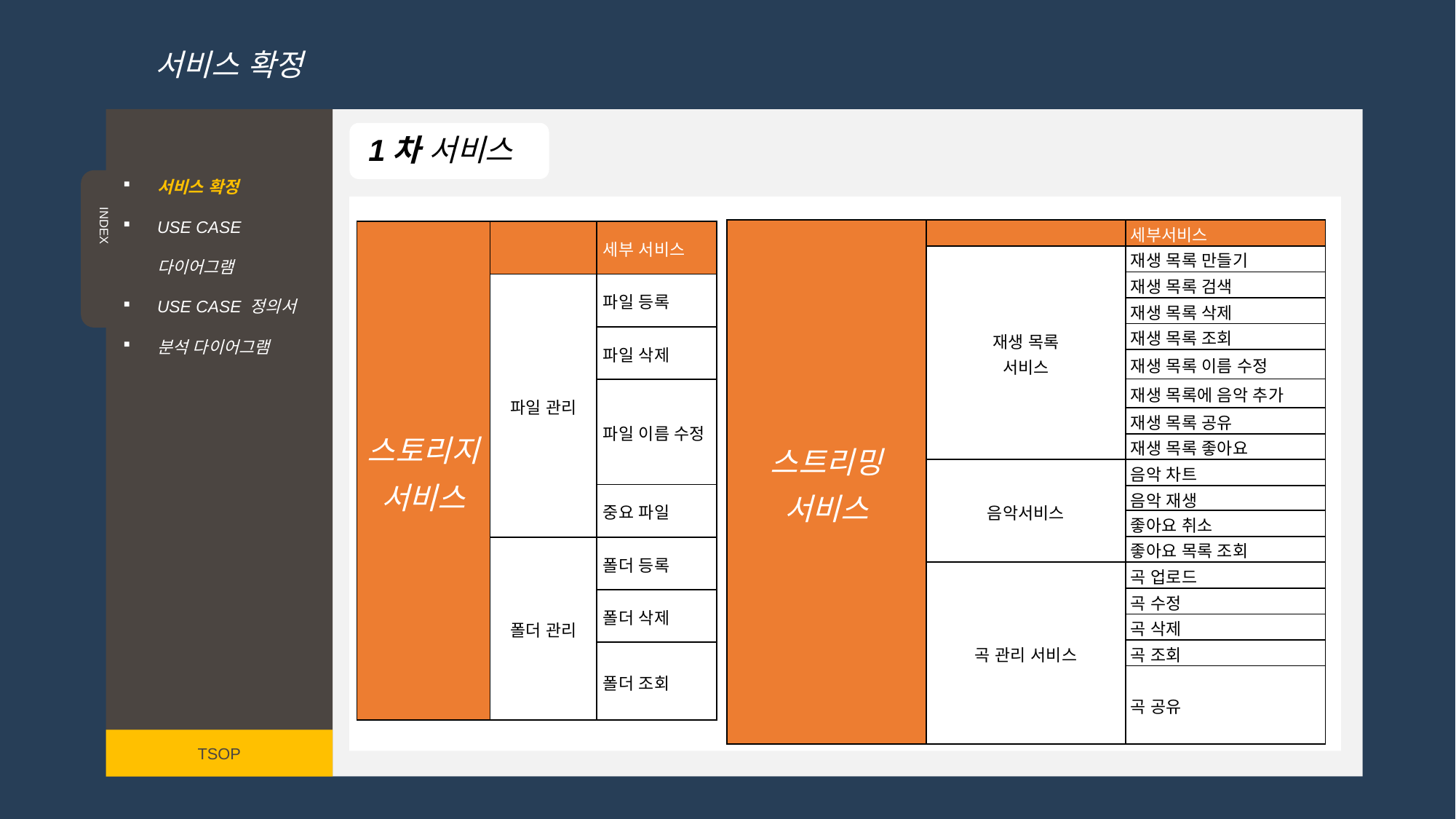

서비스 확정
서비스 확정
USE CASE 다이어그램
USE CASE 정의서
분석 다이어그램
INDEX

TSOP

1차 서비스

| 스트리밍 서비스 |  | 세부서비스 |
| --- | --- | --- |
|  | 재생 목록 서비스 | 재생 목록 만들기 |
|  |  | 재생 목록 검색 |
|  |  | 재생 목록 삭제 |
|  |  | 재생 목록 조회 |
|  |  | 재생 목록 이름 수정 |
|  |  | 재생 목록에 음악 추가 |
|  |  | 재생 목록 공유 |
|  |  | 재생 목록 좋아요 |
|  | 음악서비스 | 음악 차트 |
|  |  | 음악 재생 |
|  |  | 좋아요 취소 |
|  |  | 좋아요 목록 조회 |
|  | 곡 관리 서비스 | 곡 업로드 |
|  |  | 곡 수정 |
|  |  | 곡 삭제 |
|  |  | 곡 조회 |
|  |  | 곡 공유 |
| 스토리지 서비스 |  | 세부 서비스 |
| --- | --- | --- |
|  | 파일 관리 | 파일 등록 |
|  |  | 파일 삭제 |
|  |  | 파일 이름 수정 |
|  |  | 중요 파일 |
|  | 폴더 관리 | 폴더 등록 |
|  |  | 폴더 삭제 |
|  |  | 폴더 조회 |